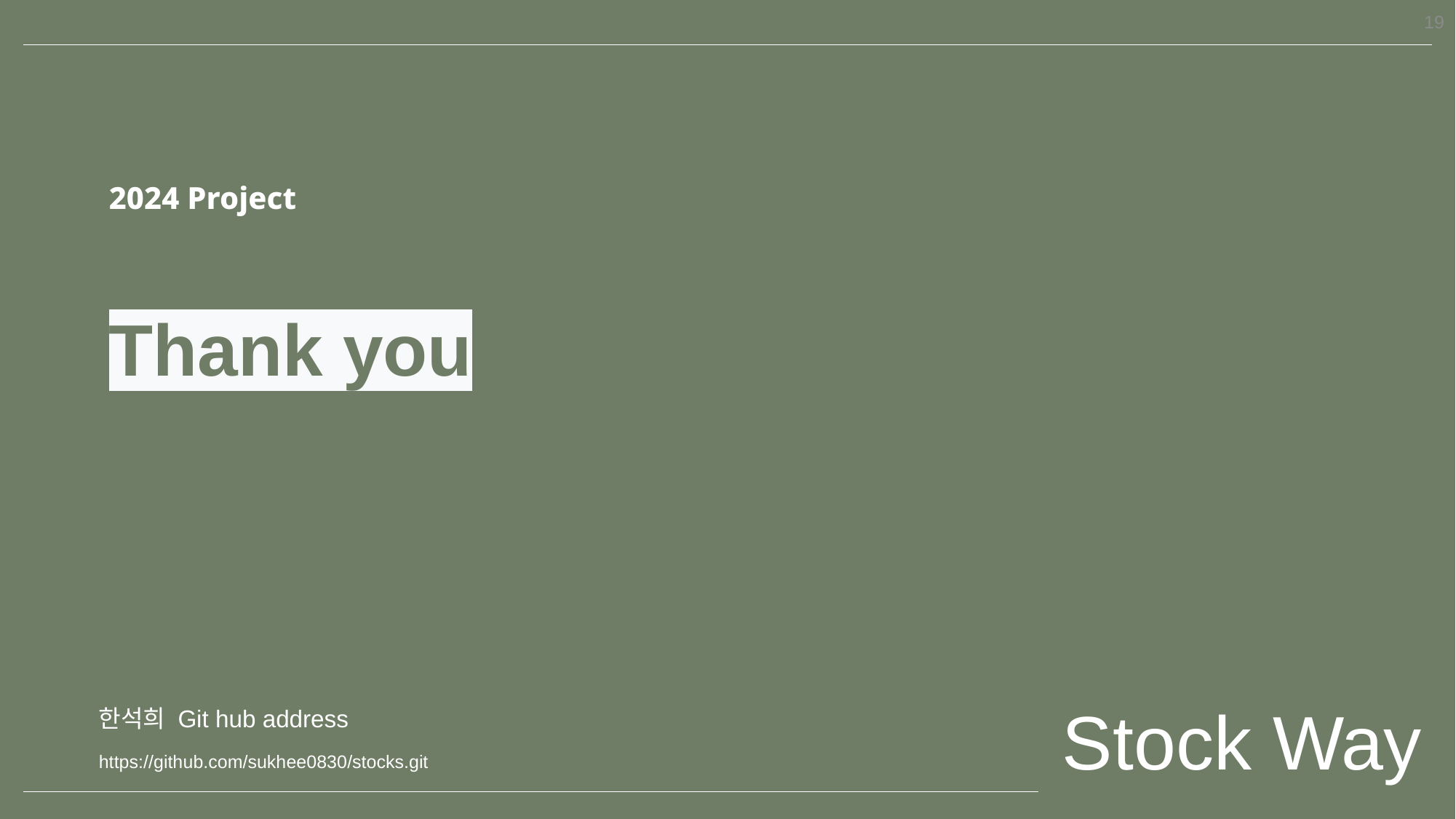

19
2024 Project
Thank you
Stock Way
한석희 Git hub address
https://github.com/sukhee0830/stocks.git